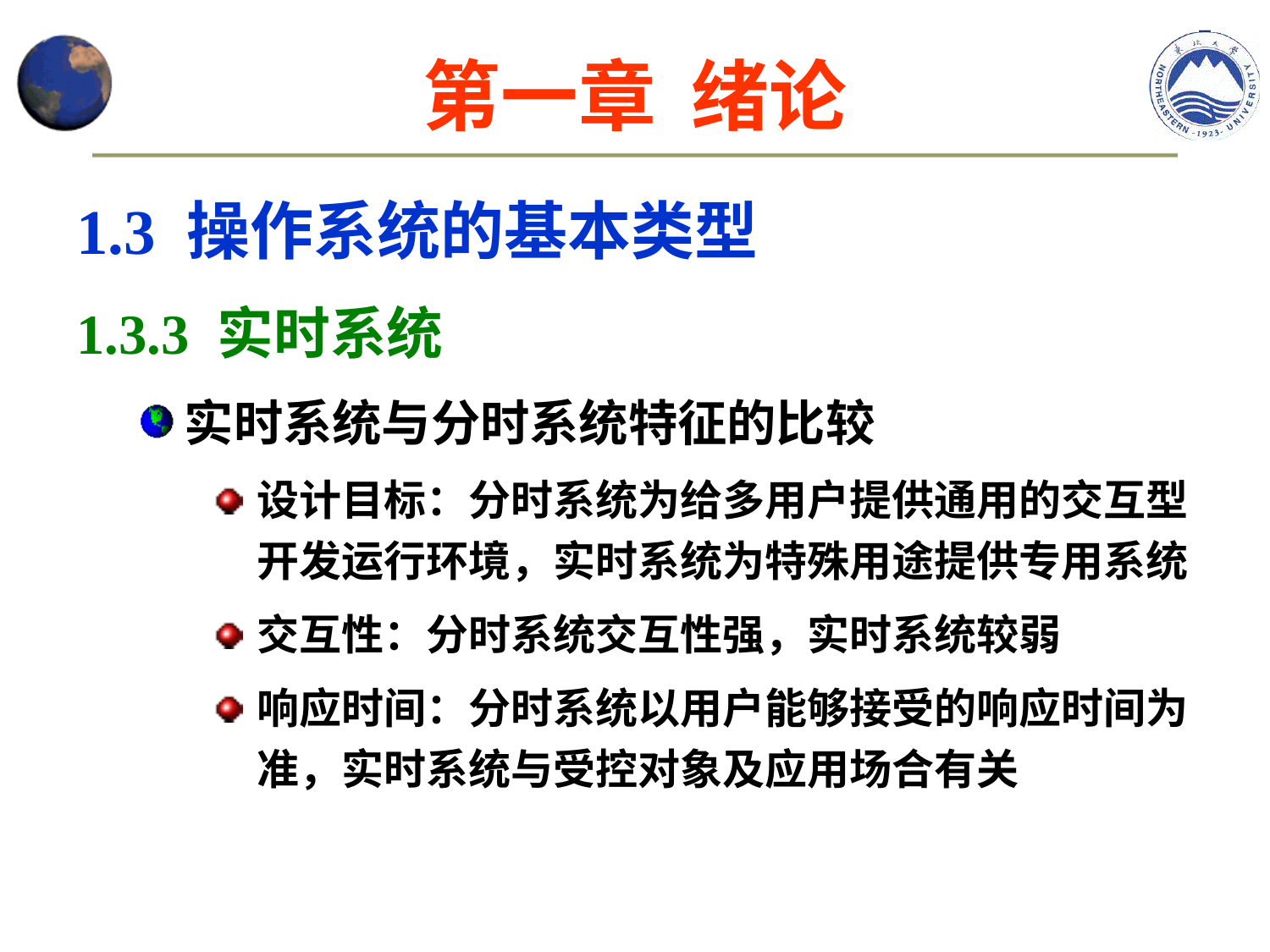

# 第一章  绪论
1.3 操作系统的基本类型
1.3.3 实时系统
实时系统与分时系统特征的比较
设计目标：分时系统为给多用户提供通用的交互型开发运行环境，实时系统为特殊用途提供专用系统
交互性：分时系统交互性强，实时系统较弱
响应时间：分时系统以用户能够接受的响应时间为准，实时系统与受控对象及应用场合有关